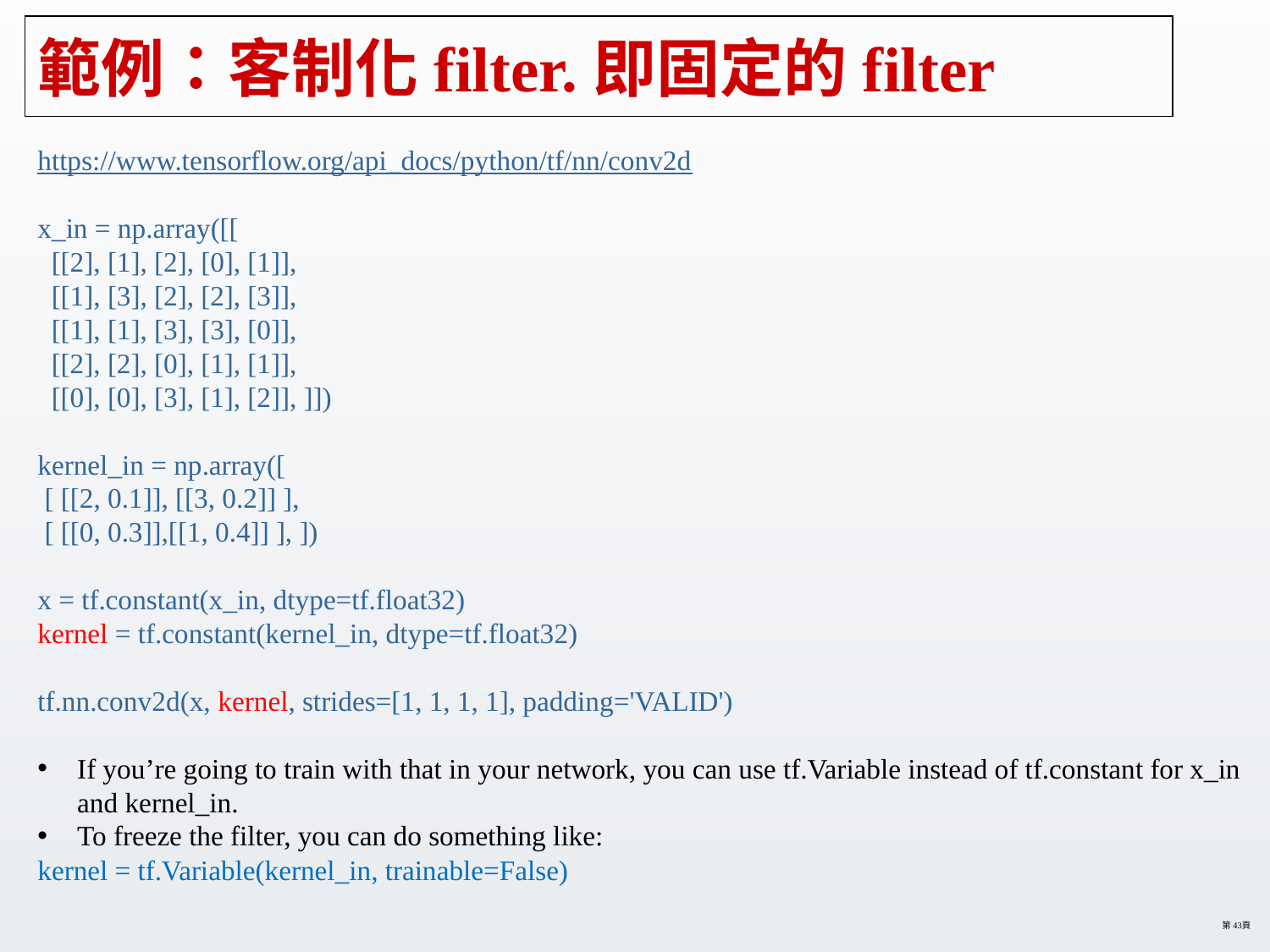

# 範例：客制化filter.即固定的filter
https://www.tensorflow.org/api_docs/python/tf/nn/conv2d

x_in = np.array([[
  [[2], [1], [2], [0], [1]],
  [[1], [3], [2], [2], [3]],
  [[1], [1], [3], [3], [0]],
  [[2], [2], [0], [1], [1]],
  [[0], [0], [3], [1], [2]], ]])

kernel_in = np.array([
 [ [[2, 0.1]], [[3, 0.2]] ],
 [ [[0, 0.3]],[[1, 0.4]] ], ])

x = tf.constant(x_in, dtype=tf.float32)
kernel = tf.constant(kernel_in, dtype=tf.float32)

tf.nn.conv2d(x, kernel, strides=[1, 1, 1, 1], padding='VALID')

If you’re going to train with that in your network, you can use tf.Variable instead of tf.constant for x_in and kernel_in.
To freeze the filter, you can do something like:
kernel = tf.Variable(kernel_in, trainable=False)